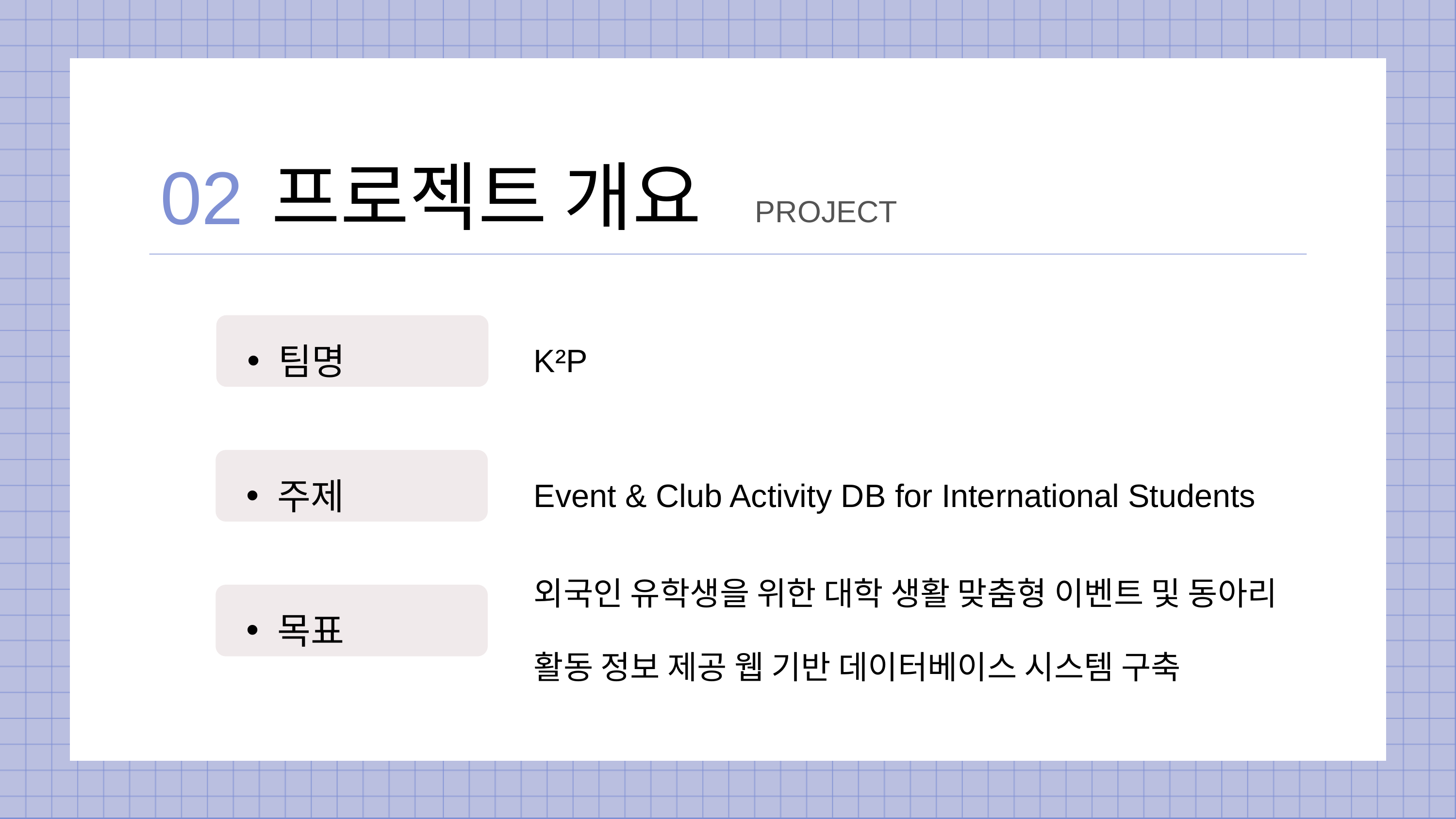

02
프로젝트 개요
PROJECT

팀명
K²P

주제
Event & Club Activity DB for International Students

외국인 유학생을 위한 대학 생활 맞춤형 이벤트 및 동아리 활동 정보 제공 웹 기반 데이터베이스 시스템 구축
목표